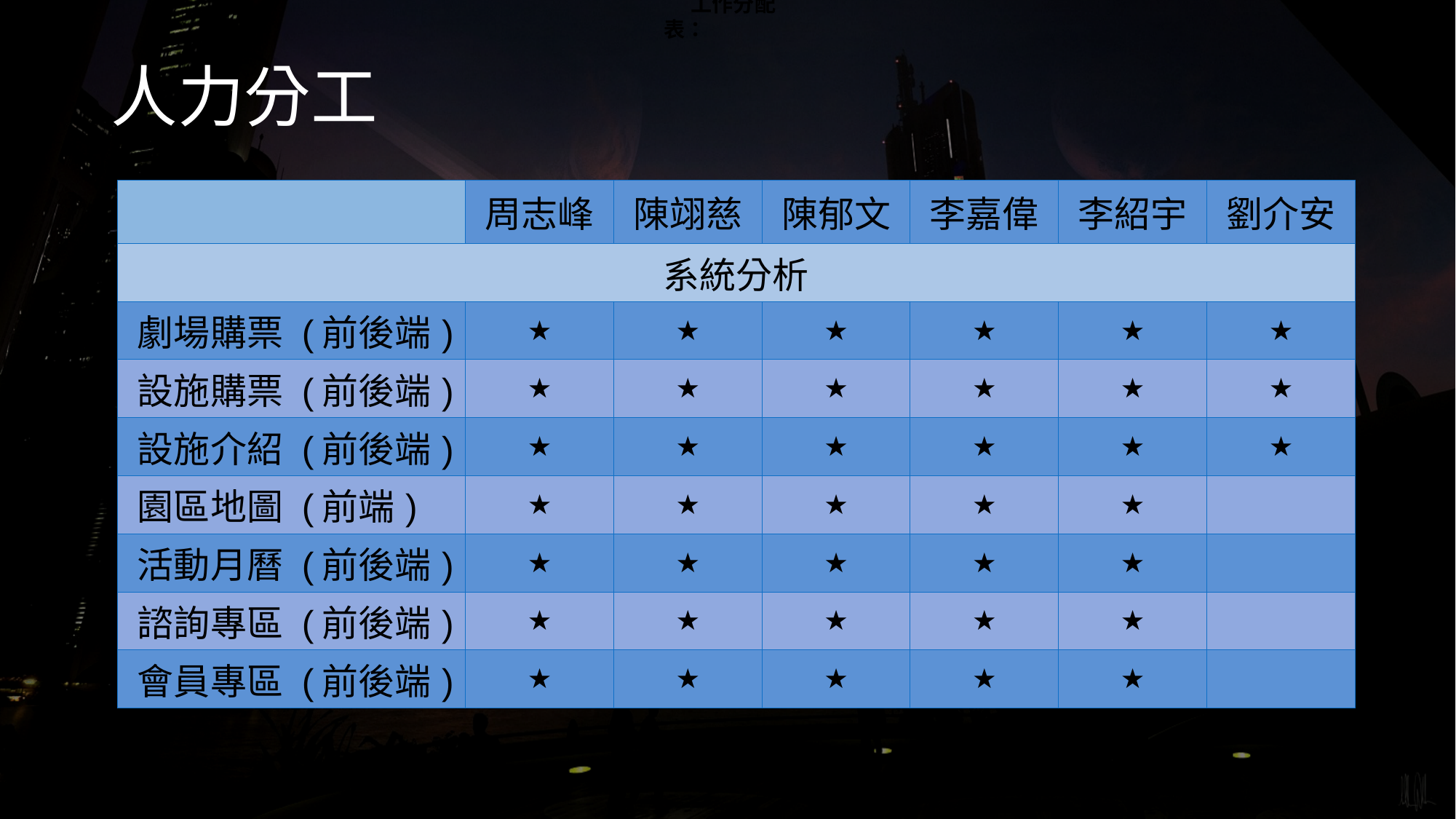

工作分配表：

# 人力分工
|  | 周志峰 | 陳翊慈 | 陳郁文 | 李嘉偉 | 李紹宇 | 劉介安 |
| --- | --- | --- | --- | --- | --- | --- |
| 系統分析 |  |  |  |  |  |  |
| 劇場購票 (前後端) | ★ | ★ | ★ | ★ | ★ | ★ |
| 設施購票 (前後端) | ★ | ★ | ★ | ★ | ★ | ★ |
| 設施介紹 (前後端) | ★ | ★ | ★ | ★ | ★ | ★ |
| 園區地圖 (前端) | ★ | ★ | ★ | ★ | ★ |  |
| 活動月曆 (前後端) | ★ | ★ | ★ | ★ | ★ |  |
| 諮詢專區 (前後端) | ★ | ★ | ★ | ★ | ★ |  |
| 會員專區 (前後端) | ★ | ★ | ★ | ★ | ★ |  |